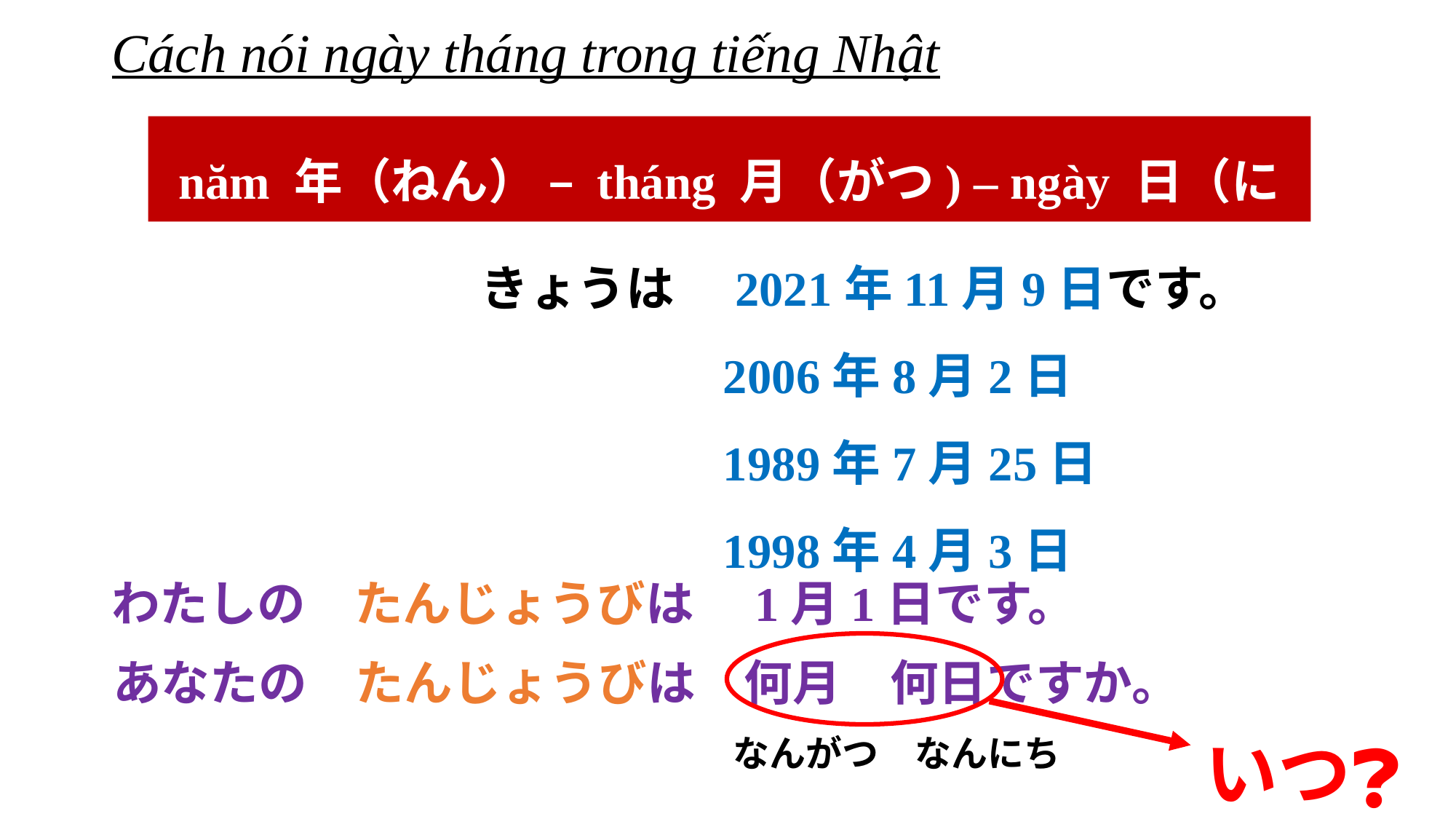

# Cách nói ngày tháng trong tiếng Nhật
năm 年（ねん） – tháng 月（がつ) – ngày 日（にち)

きょうは　2021年11月9日です。
		  2006年8月2日
		  1989年7月25日
		  1998年4月3日
わたしの　たんじょうびは　1月1日です。

あなたの　たんじょうびは　何月　何日ですか。
いつ❓
なんがつ　なんにち